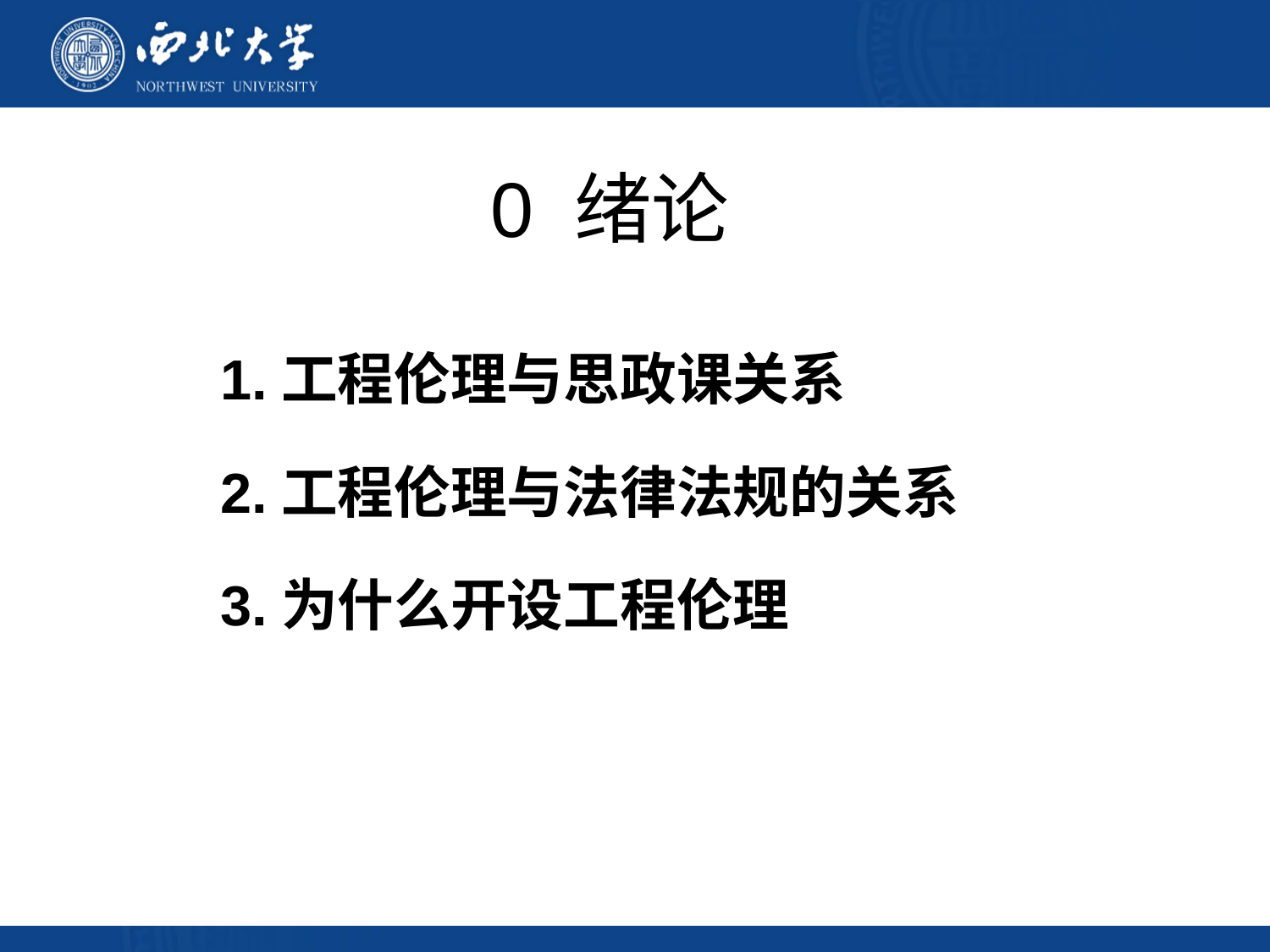

# 0 绪论
1.工程伦理与思政课关系
2.工程伦理与法律法规的关系
3.为什么开设工程伦理